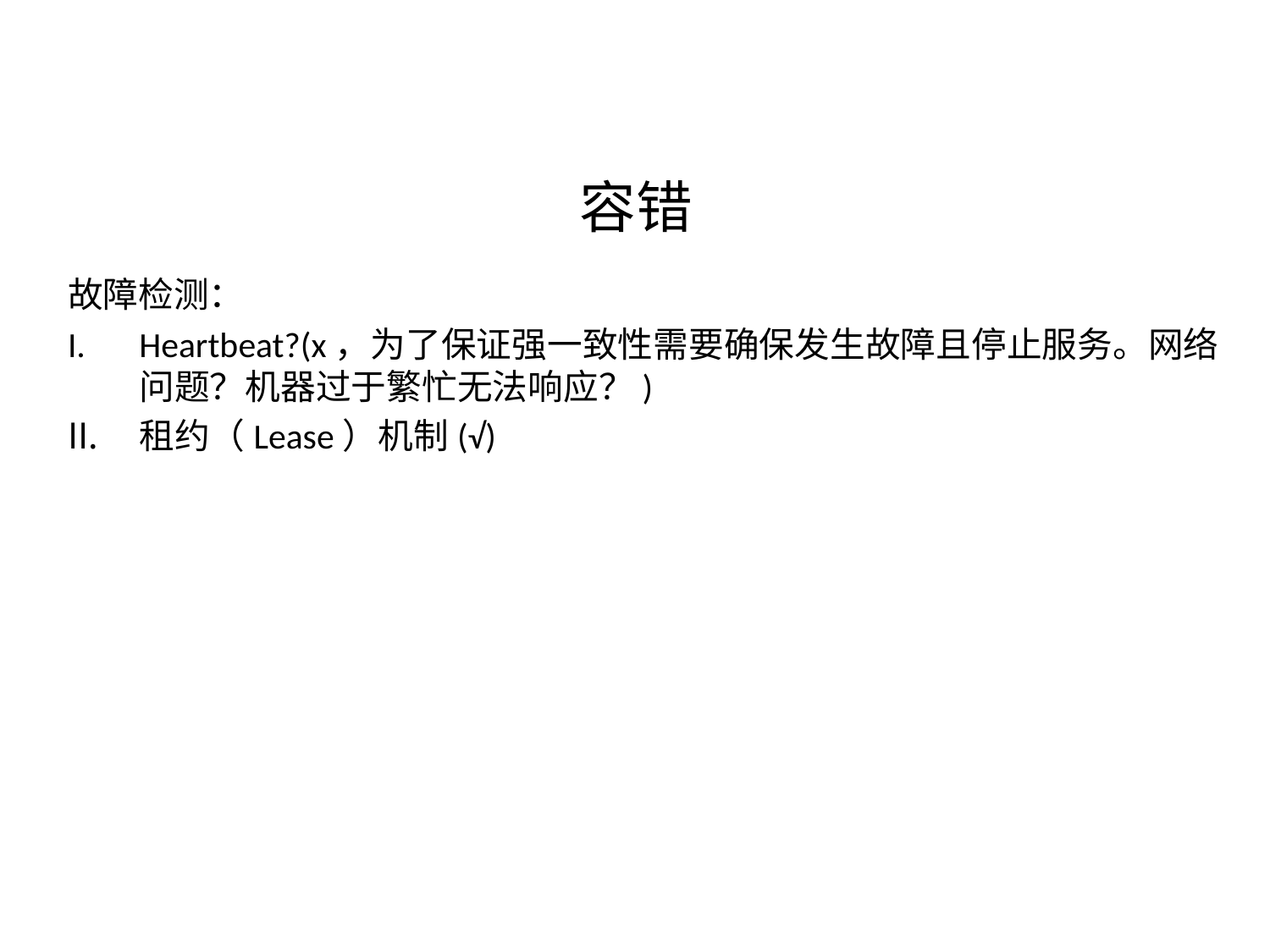

# 容错
故障检测：
Heartbeat?(x，为了保证强一致性需要确保发生故障且停止服务。网络问题？机器过于繁忙无法响应？)
租约（Lease）机制(√)